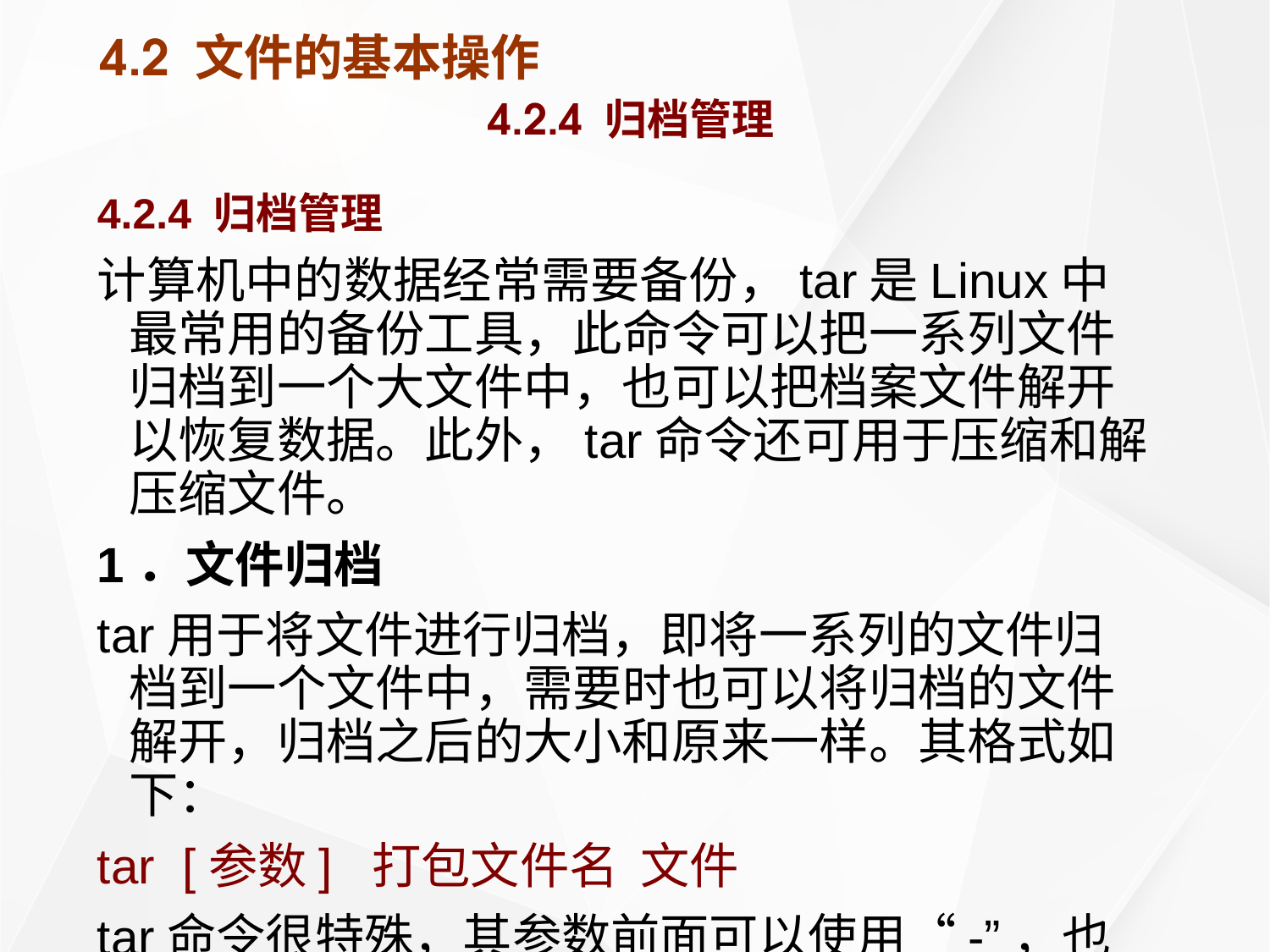

# 4.2 文件的基本操作 4.2.4 归档管理
4.2.4 归档管理
计算机中的数据经常需要备份，tar是Linux中最常用的备份工具，此命令可以把一系列文件归档到一个大文件中，也可以把档案文件解开以恢复数据。此外，tar命令还可用于压缩和解压缩文件。
1．文件归档
tar用于将文件进行归档，即将一系列的文件归档到一个文件中，需要时也可以将归档的文件解开，归档之后的大小和原来一样。其格式如下：
tar  [参数]  打包文件名  文件
tar命令很特殊，其参数前面可以使用“-”，也可以不使用。
常用参数及含义如下表所示。